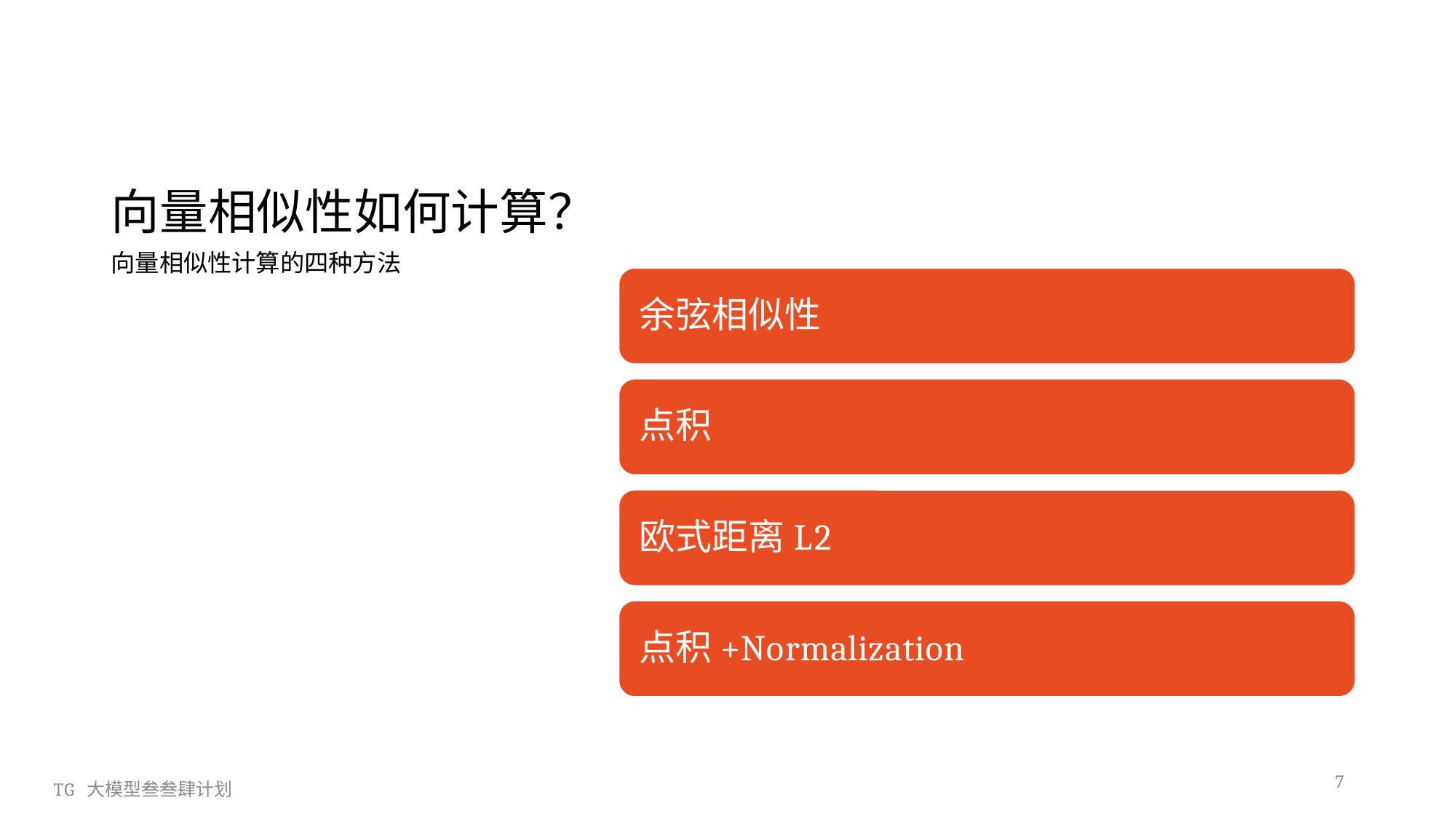

# 向量相似性如何计算？
向量相似性计算的四种方法
余弦相似性
点积
欧式距离L2
点积+Normalization
7
TG  大模型叁叁肆计划